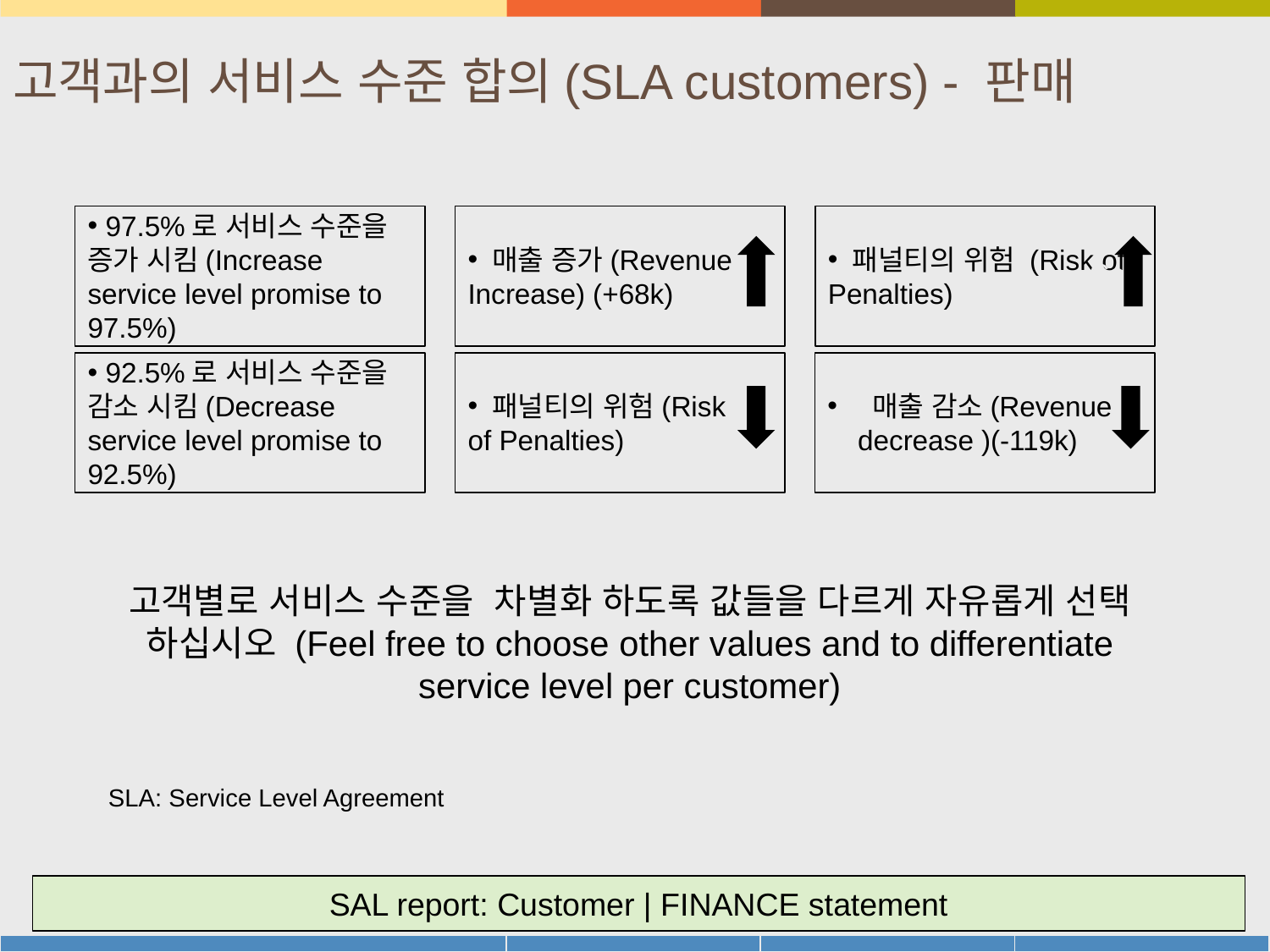

# 고객과의 서비스 수준 합의(SLA customers) - 판매
 97.5%로 서비스 수준을 증가 시킴(Increase service level promise to 97.5%)

 매출 증가(Revenue Increase) (+68k)

 패널티의 위험 (Risk of Penalties)

Pro
Con
 92.5%로 서비스 수준을 감소 시킴(Decrease service level promise to 92.5%)
 패널티의 위험(Risk
of Penalties)

 매출 감소(Revenue decrease )(-119k)

고객별로 서비스 수준을  차별화 하도록 값들을 다르게 자유롭게 선택 하십시오 (Feel free to choose other values and to differentiate service level per customer)
SLA: Service Level Agreement
31
SAL report: Customer | FINANCE statement